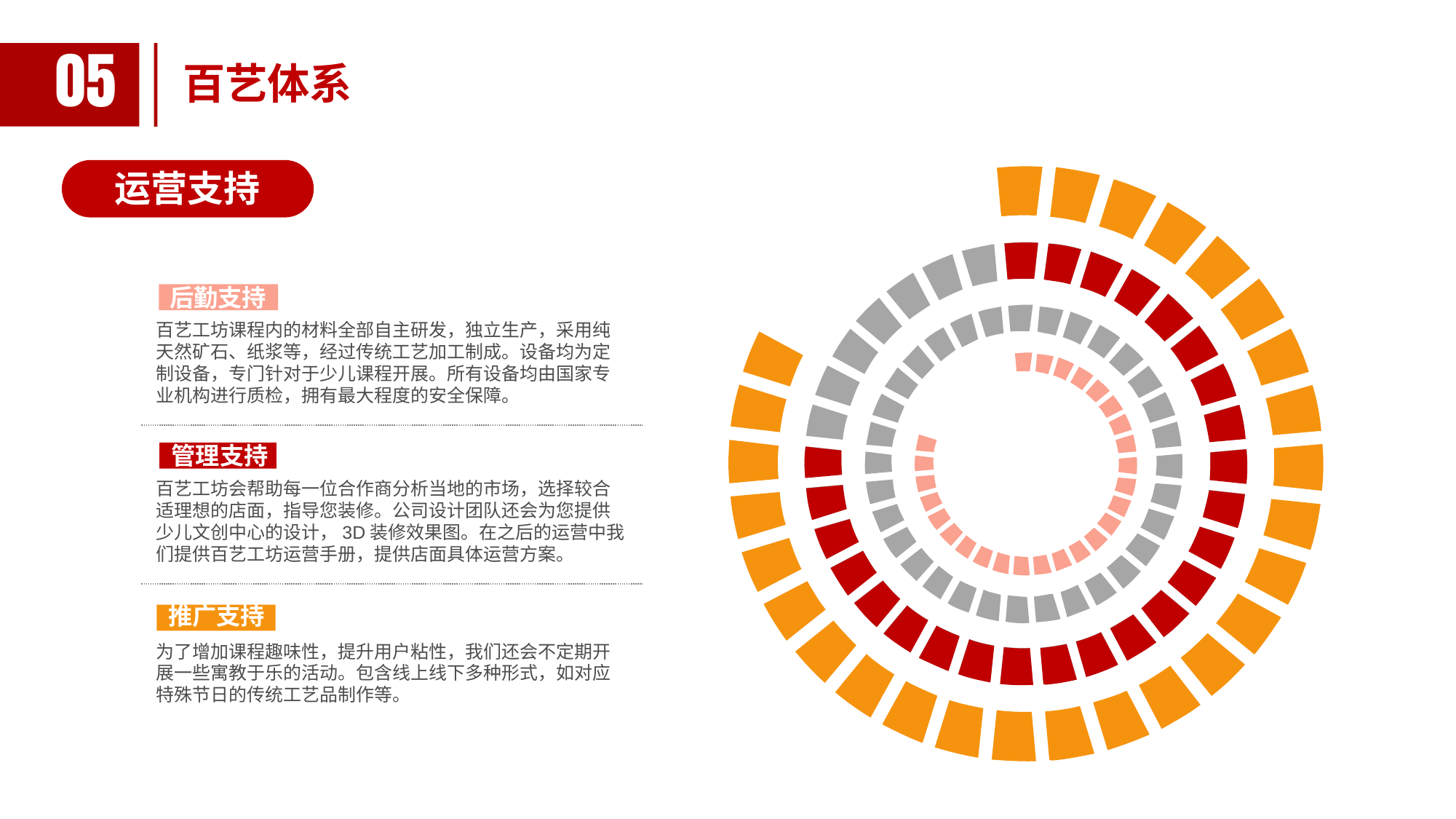

05

百艺体系

   运营支持

后勤支持

百艺工坊课程内的材料全部自主研发，独立生产，采用纯天然矿石、纸浆等，经过传统工艺加工制成。设备均为定制设备，专门针对于少儿课程开展。所有设备均由国家专业机构进行质检，拥有最大程度的安全保障。

管理支持

百艺工坊会帮助每一位合作商分析当地的市场，选择较合适理想的店面，指导您装修。公司设计团队还会为您提供少儿文创中心的设计，3D装修效果图。在之后的运营中我们提供百艺工坊运营手册，提供店面具体运营方案。

推广支持

为了增加课程趣味性，提升用户粘性，我们还会不定期开展一些寓教于乐的活动。包含线上线下多种形式，如对应特殊节日的传统工艺品制作等。